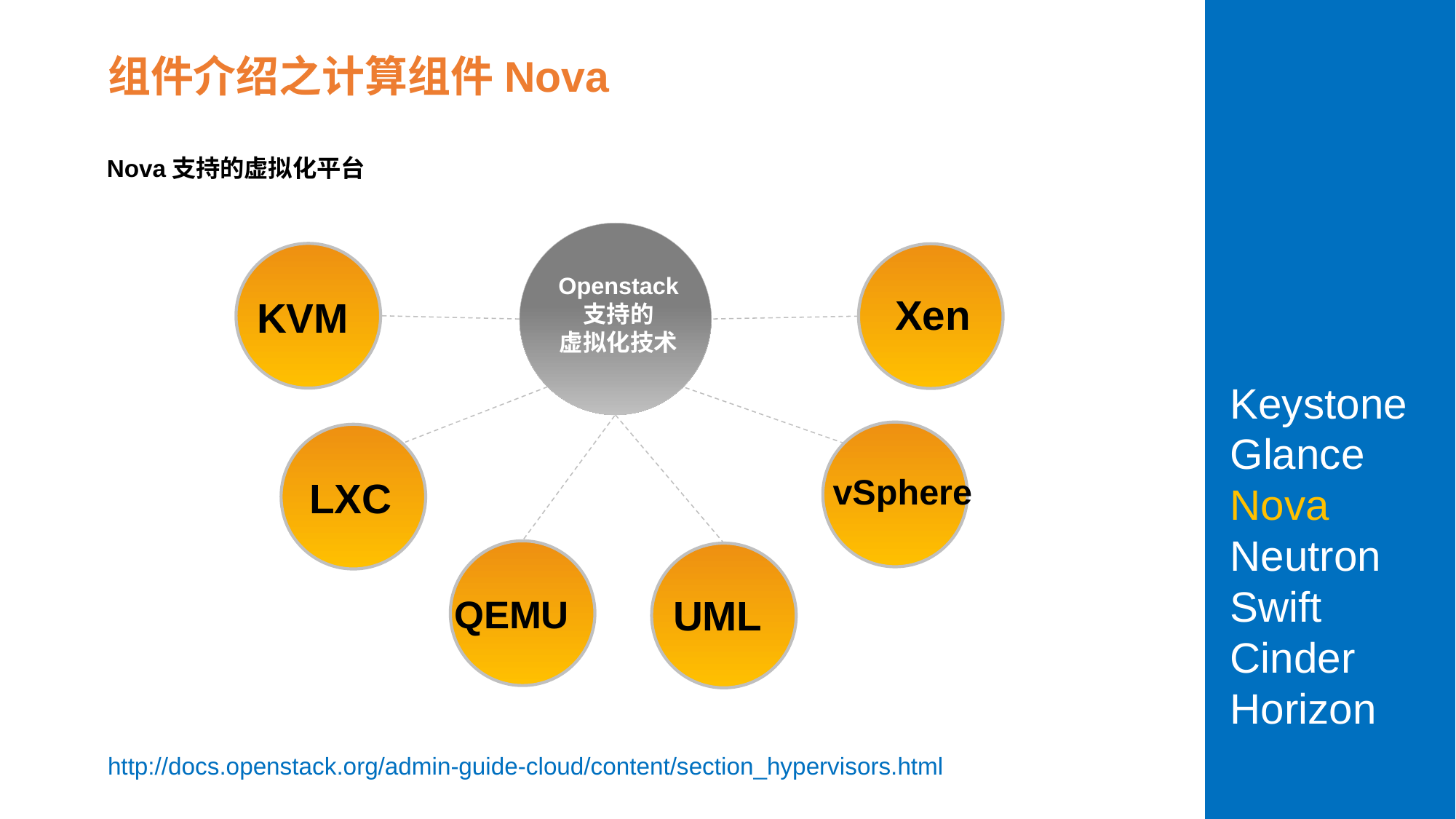

组件介绍之计算组件Nova
# Keystone Glance Nova Neutron Swift Cinder Horizon
Nova支持的虚拟化平台

Openstack
支持的
虚拟化技术

Xen
KVM

vSphere
LXC
UML
QEMU
http://docs.openstack.org/admin-guide-cloud/content/section_hypervisors.html